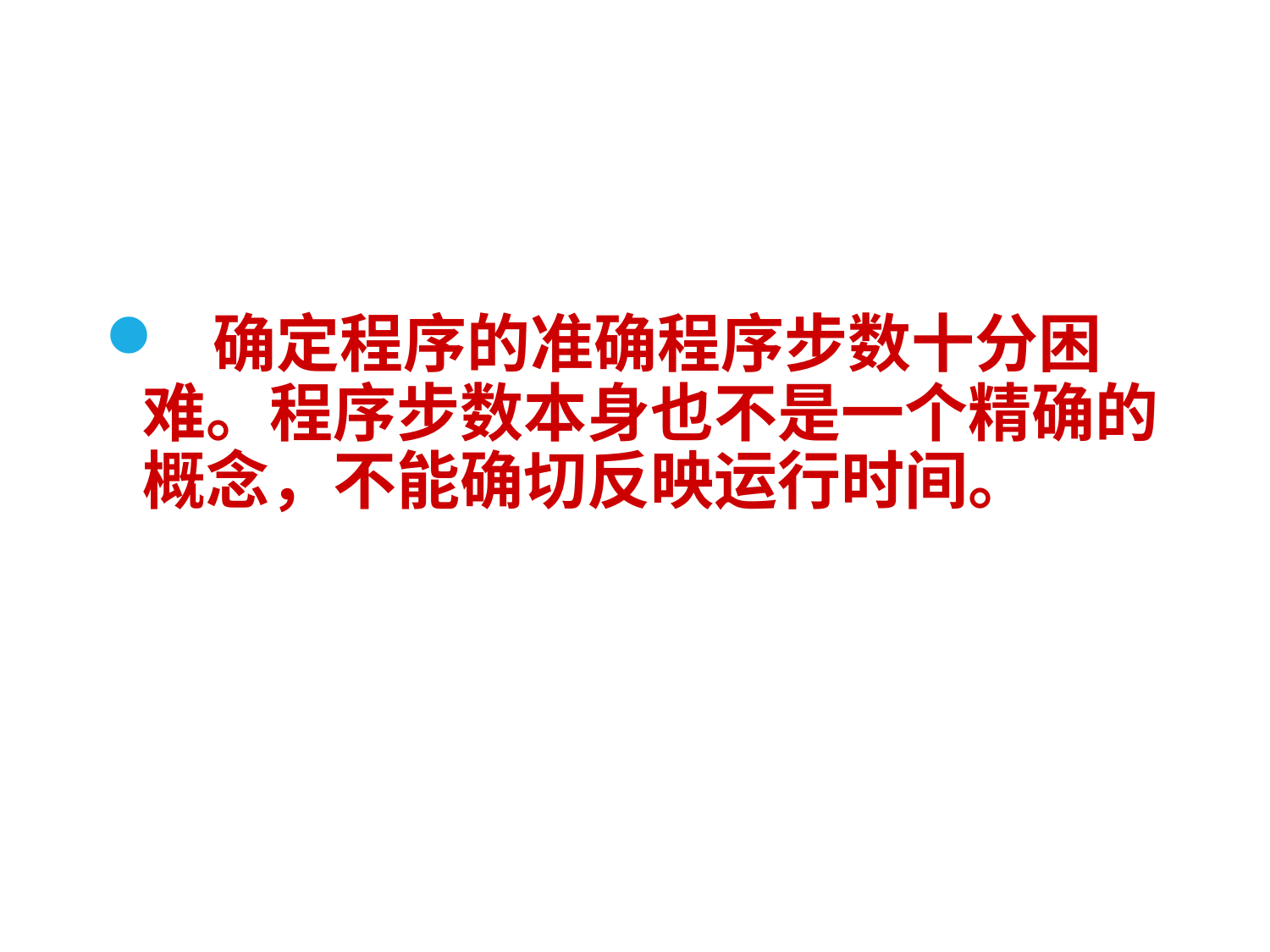

确定程序的准确程序步数十分困难。程序步数本身也不是一个精确的概念，不能确切反映运行时间。